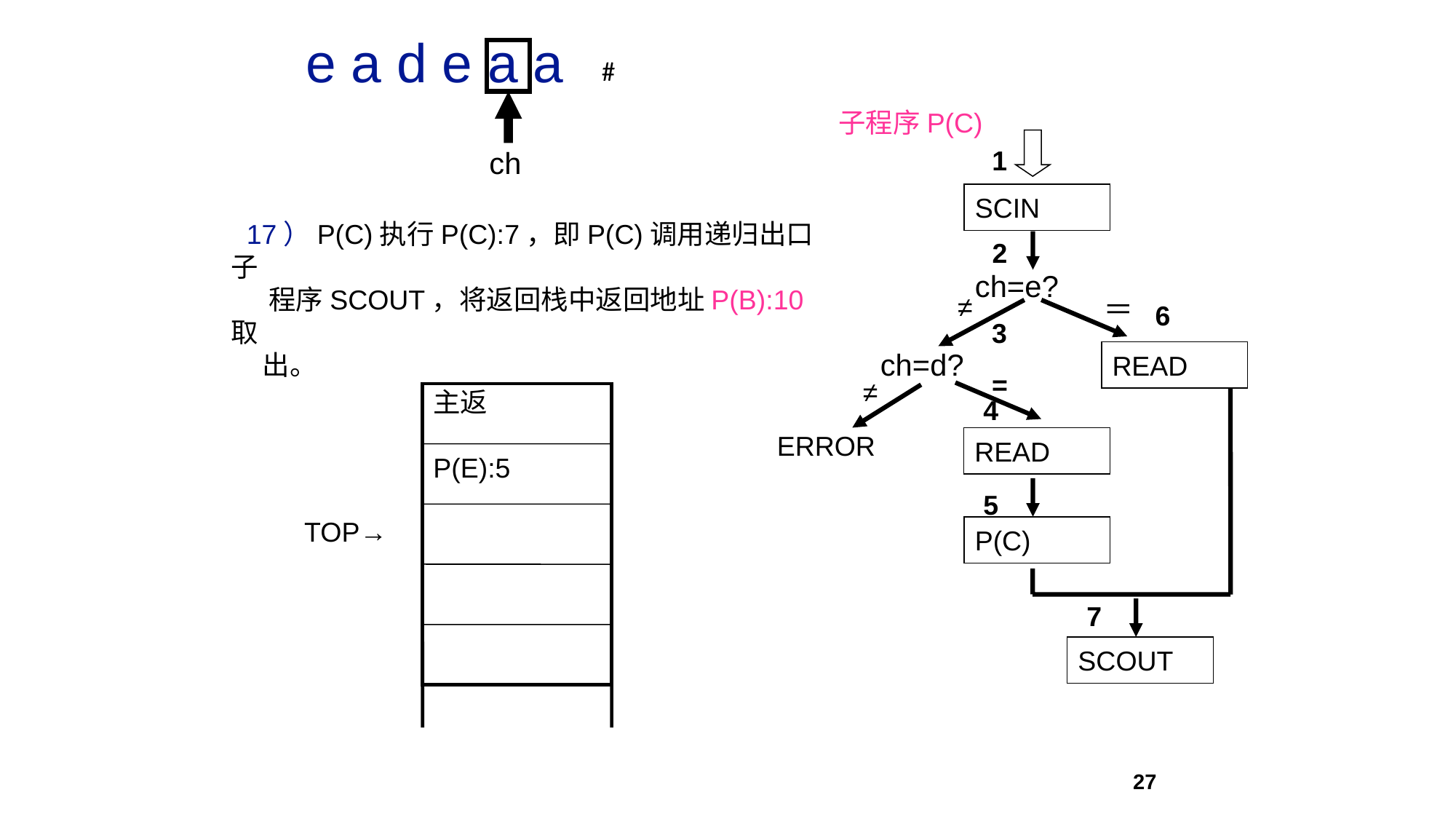

e a d e a a

ch
#
子程序P(C)

1
SCIN
2

ch=e?
≠
＝
6

3
ch=d?
READ
=
≠

4

ERROR
READ

5
P(C)

7

SCOUT
  17）P(C)执行P(C):7，即P(C)调用递归出口子
     程序SCOUT，将返回栈中返回地址P(B):10取
    出。

主返

P(E):5

TOP→

27